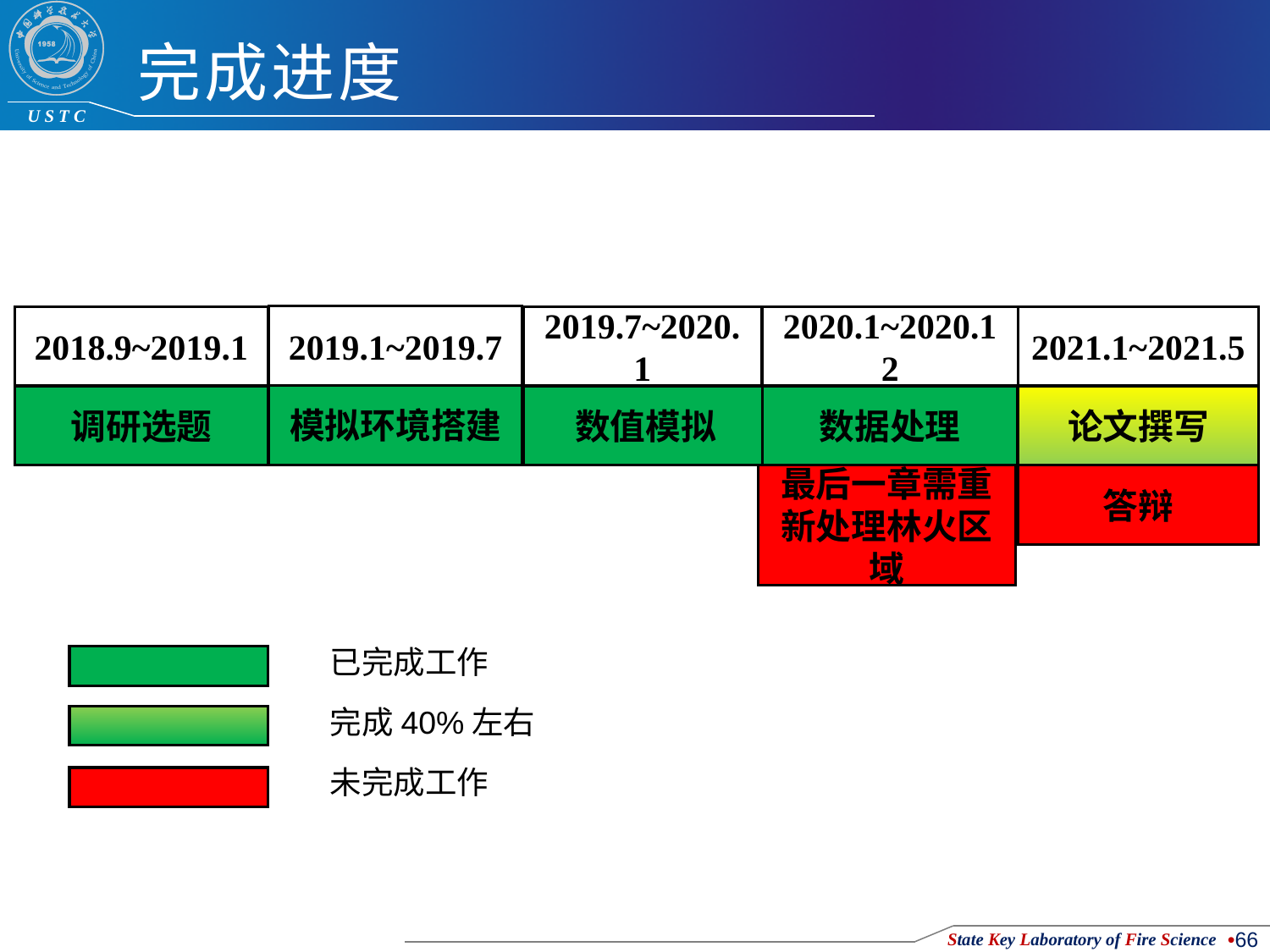

# 完成进度
2019.1~2019.7
2018.9~2019.1
2019.7~2020.1
2020.1~2020.12
2021.1~2021.5
模拟环境搭建
调研选题
数值模拟

数据处理

论文撰写
最后一章需重新处理林火区域
答辩
已完成工作

完成40%左右

未完成工作